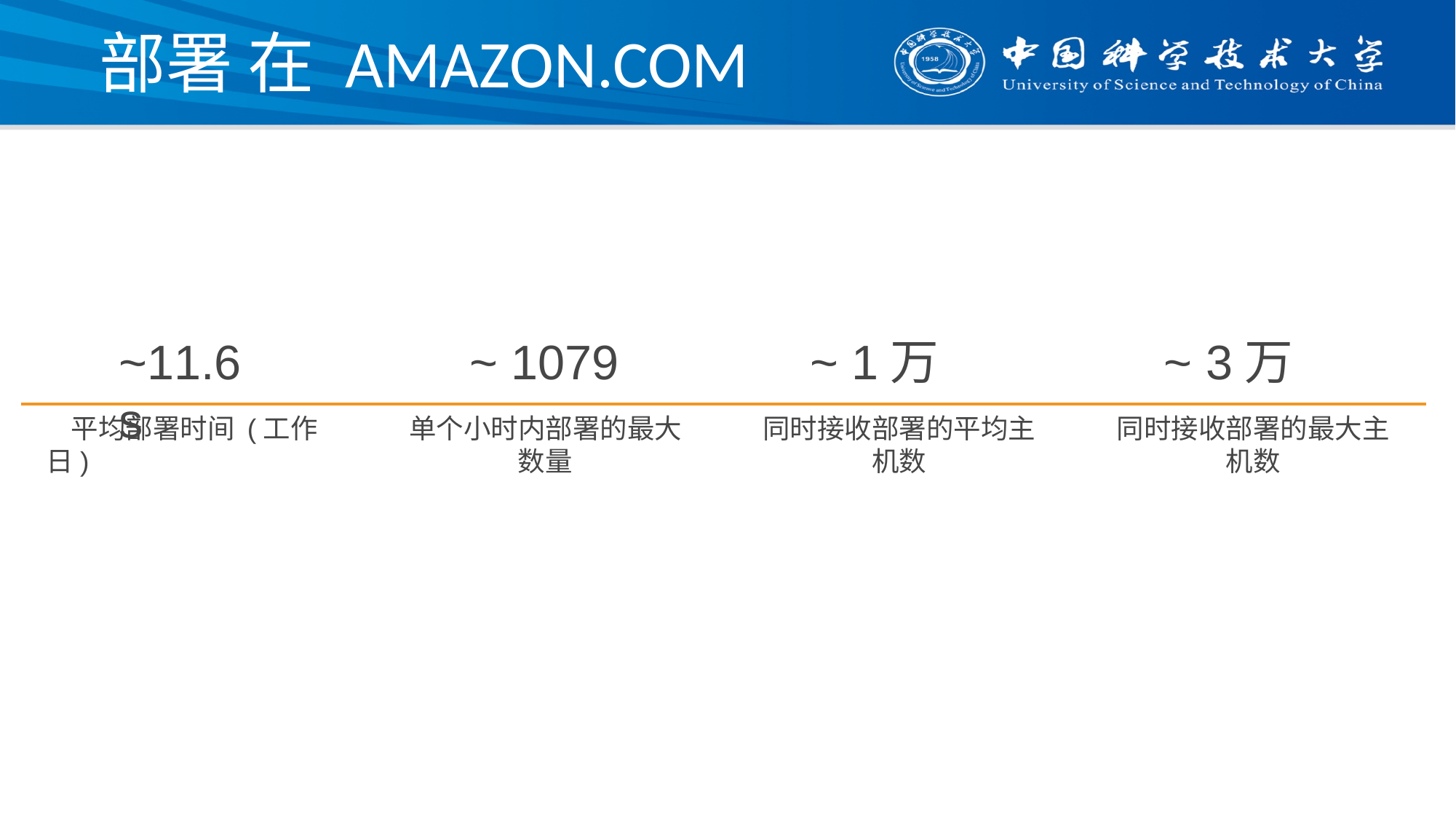

# 部署 在 AMAZON.COM
~11.6s
~ 1079
~ 1万
~ 3万

平均部署时间 (工作日)
单个小时内部署的最大数量
同时接收部署的平均主机数
同时接收部署的最大主机数